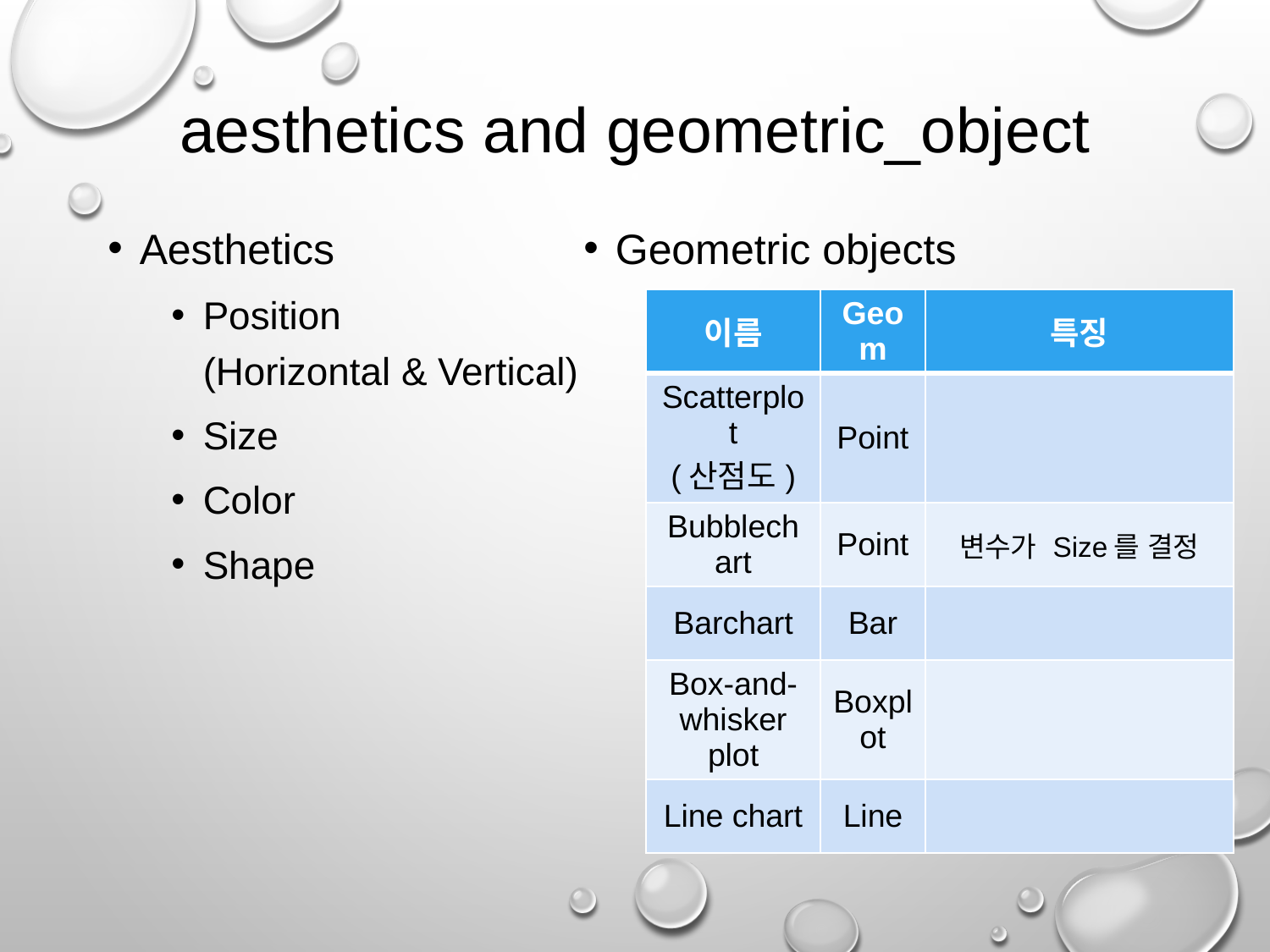

# aesthetics and geometric_object
Aesthetics
Position
(Horizontal & Vertical)
Size
Color
Shape
Geometric objects

| 이름 | Geom | 특징 |
| --- | --- | --- |
| Scatterplot (산점도) | Point |  |
| Bubblechart | Point | 변수가 Size를 결정 |
| Barchart | Bar |  |
| Box-and-whisker plot | Boxplot |  |
| Line chart | Line |  |
9